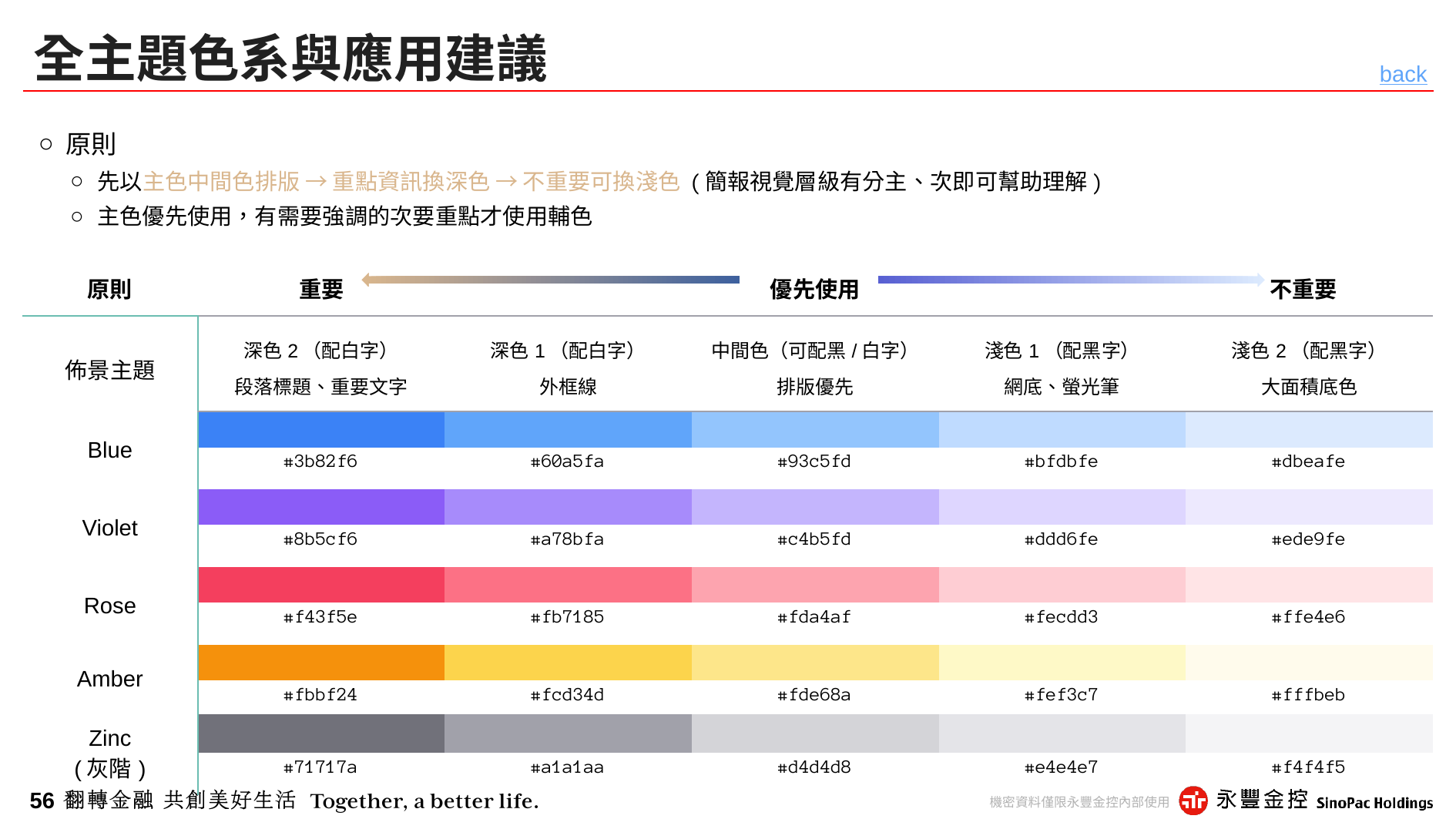

# 全主題色系與應用建議
back
原則
先以主色中間色排版 → 重點資訊換深色 → 不重要可換淺色 (簡報視覺層級有分主、次即可幫助理解)
主色優先使用，有需要強調的次要重點才使用輔色
| 原則 | 重要 | 重要 | 優先使用 | 不重要 |  |
| --- | --- | --- | --- | --- | --- |
| 佈景主題 | 深色2（配白字） 段落標題、重要文字 | 深色1（配白字） 外框線 | 中間色（可配黑/白字） 排版優先 | 淺色1（配黑字） 網底、螢光筆 | 淺色2（配黑字） 大面積底色 |
| Blue |  |  |  |  |  |
|  | #3b82f6 | #60a5fa | #93c5fd | #bfdbfe | #dbeafe |
| Violet |  |  |  |  |  |
|  | #8b5cf6 | #a78bfa | #c4b5fd | #ddd6fe | #ede9fe |
| Rose |  |  |  |  |  |
|  | #f43f5e | #fb7185 | #fda4af | #fecdd3 | #ffe4e6 |
| Amber |  |  |  |  |  |
|  | #fbbf24 | #fcd34d | #fde68a | #fef3c7 | #fffbeb |
| Zinc (灰階) |  |  |  |  |  |
|  | #71717a | #a1a1aa | #d4d4d8 | #e4e4e7 | #f4f4f5 |